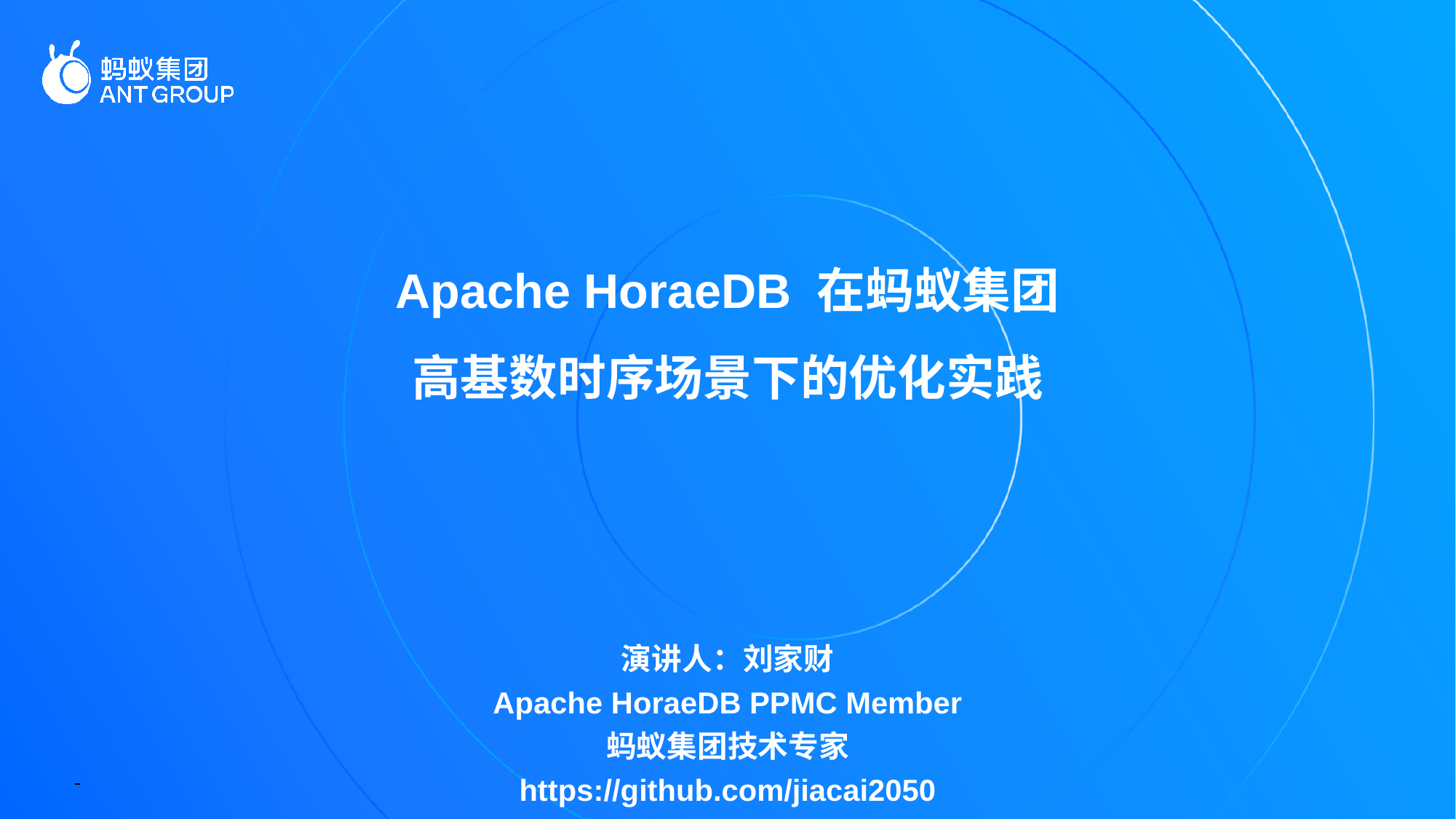

Apache HoraeDB 在蚂蚁集团
高基数时序场景下的优化实践
演讲人：刘家财
Apache HoraeDB PPMC Member
蚂蚁集团技术专家
https://github.com/jiacai2050